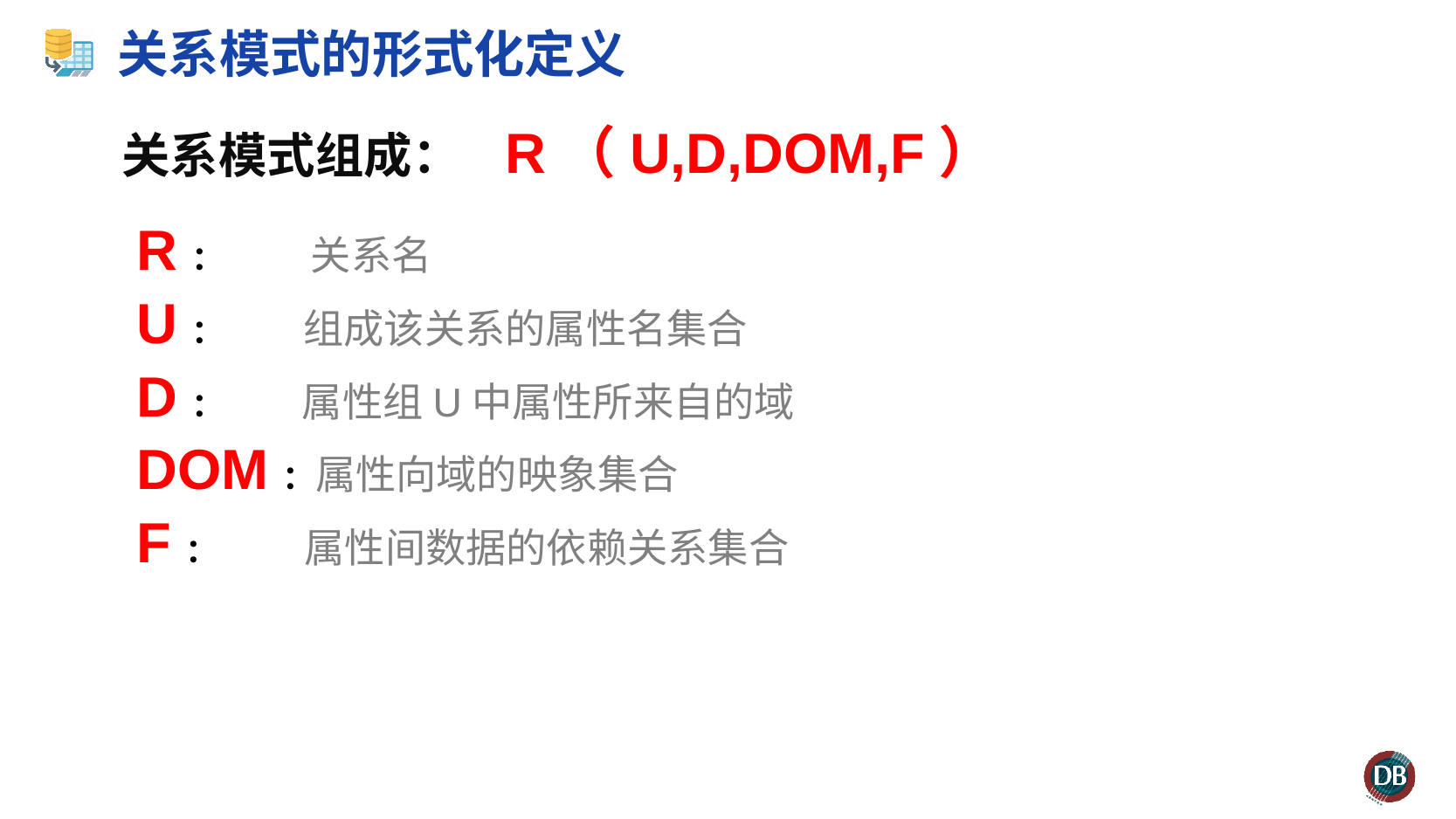

# 关系模式的形式化定义
关系模式组成：   R（U,D,DOM,F）
R：            关系名
U：           组成该关系的属性名集合
D：          属性组U中属性所来自的域
DOM：属性向域的映象集合
F：            属性间数据的依赖关系集合